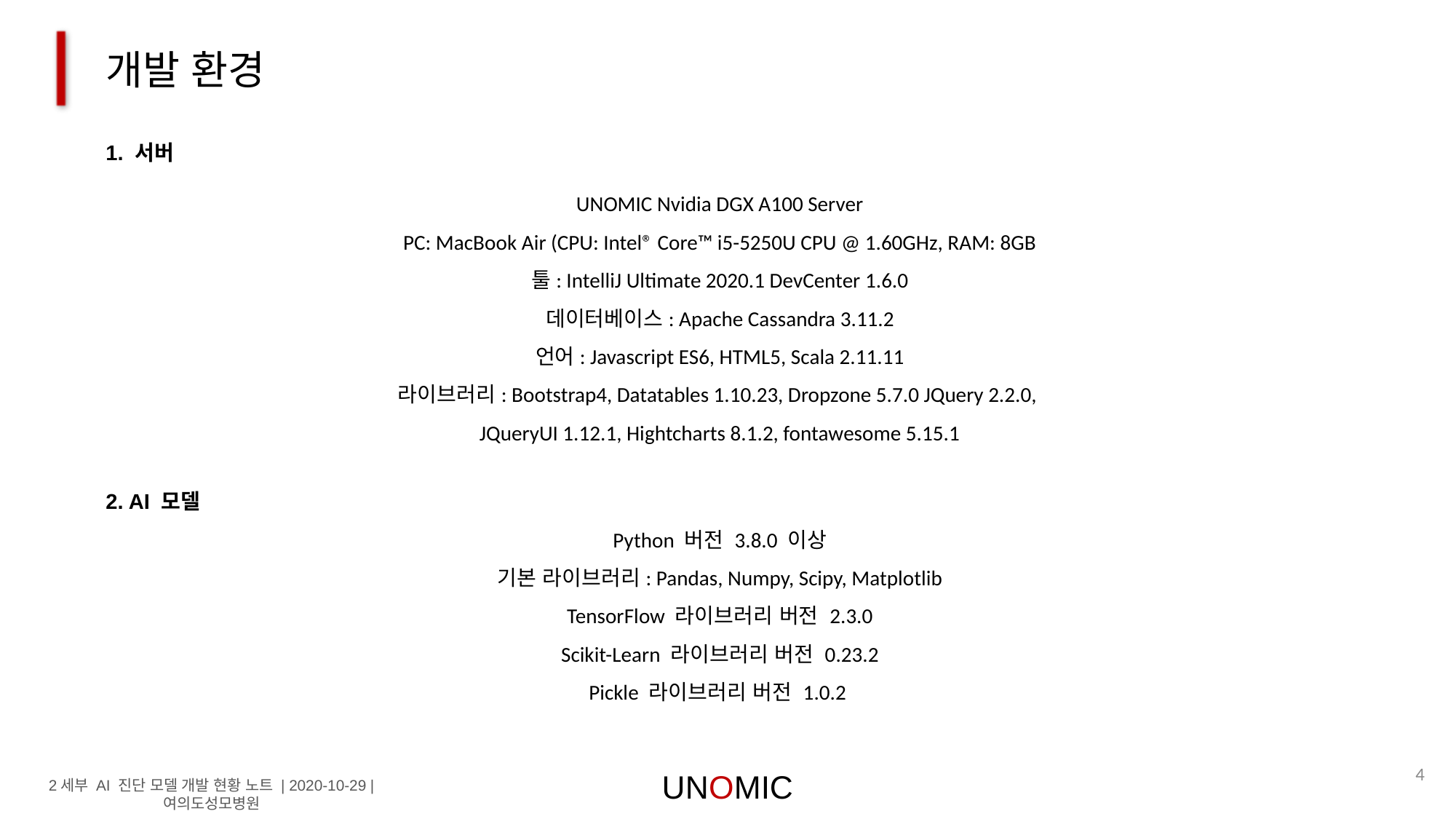

개발 환경
1. 서버
UNOMIC Nvidia DGX A100 Server
PC: MacBook Air (CPU: Intel® Core™ i5-5250U CPU @ 1.60GHz, RAM: 8GB
툴: IntelliJ Ultimate 2020.1 DevCenter 1.6.0
데이터베이스: Apache Cassandra 3.11.2
언어: Javascript ES6, HTML5, Scala 2.11.11
라이브러리: Bootstrap4, Datatables 1.10.23, Dropzone 5.7.0 JQuery 2.2.0,
JQueryUI 1.12.1, Hightcharts 8.1.2, fontawesome 5.15.1

2. AI 모델
Python 버전 3.8.0 이상
기본 라이브러리: Pandas, Numpy, Scipy, Matplotlib
TensorFlow 라이브러리 버전 2.3.0
Scikit-Learn 라이브러리 버전 0.23.2
Pickle 라이브러리 버전 1.0.2

4
UNOMIC
2세부 AI 진단 모델 개발 현황 노트 | 2020-10-29 | 여의도성모병원